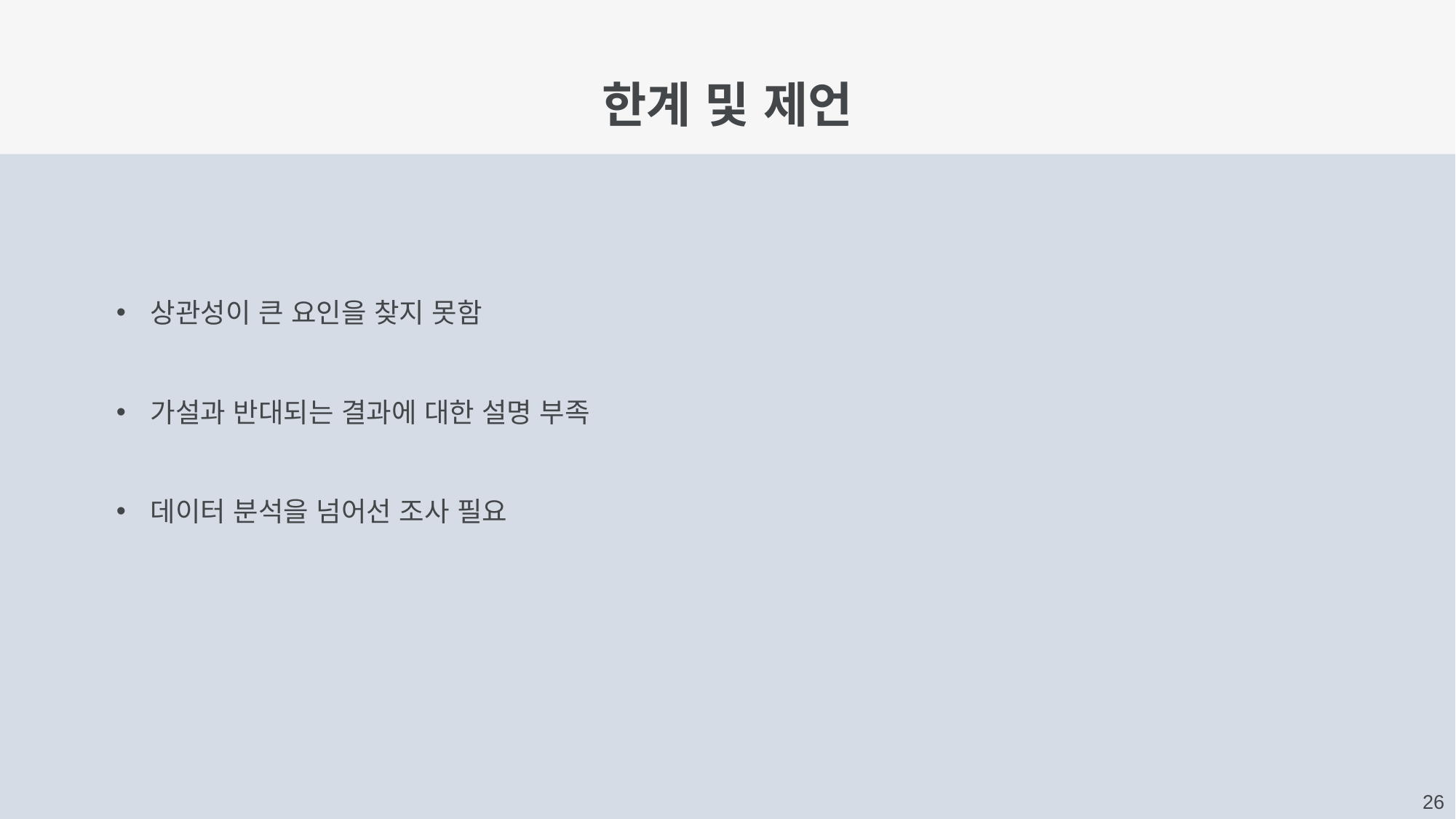

한계 및 제언

상관성이 큰 요인을 찾지 못함
가설과 반대되는 결과에 대한 설명 부족
데이터 분석을 넘어선 조사 필요
22
26